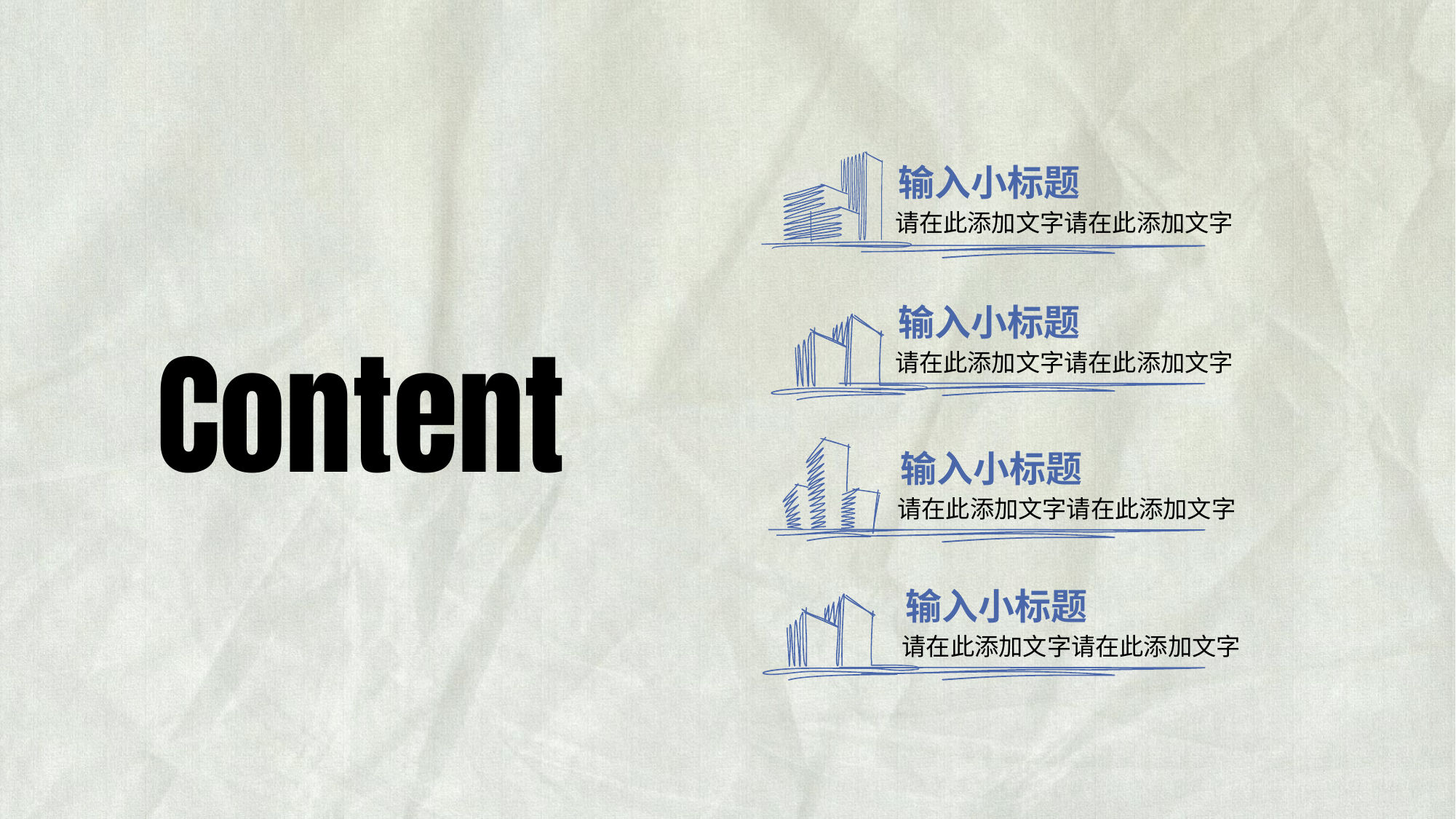

输入小标题
请在此添加文字请在此添加文字

输入小标题

Content
请在此添加文字请在此添加文字

输入小标题
请在此添加文字请在此添加文字

输入小标题

请在此添加文字请在此添加文字